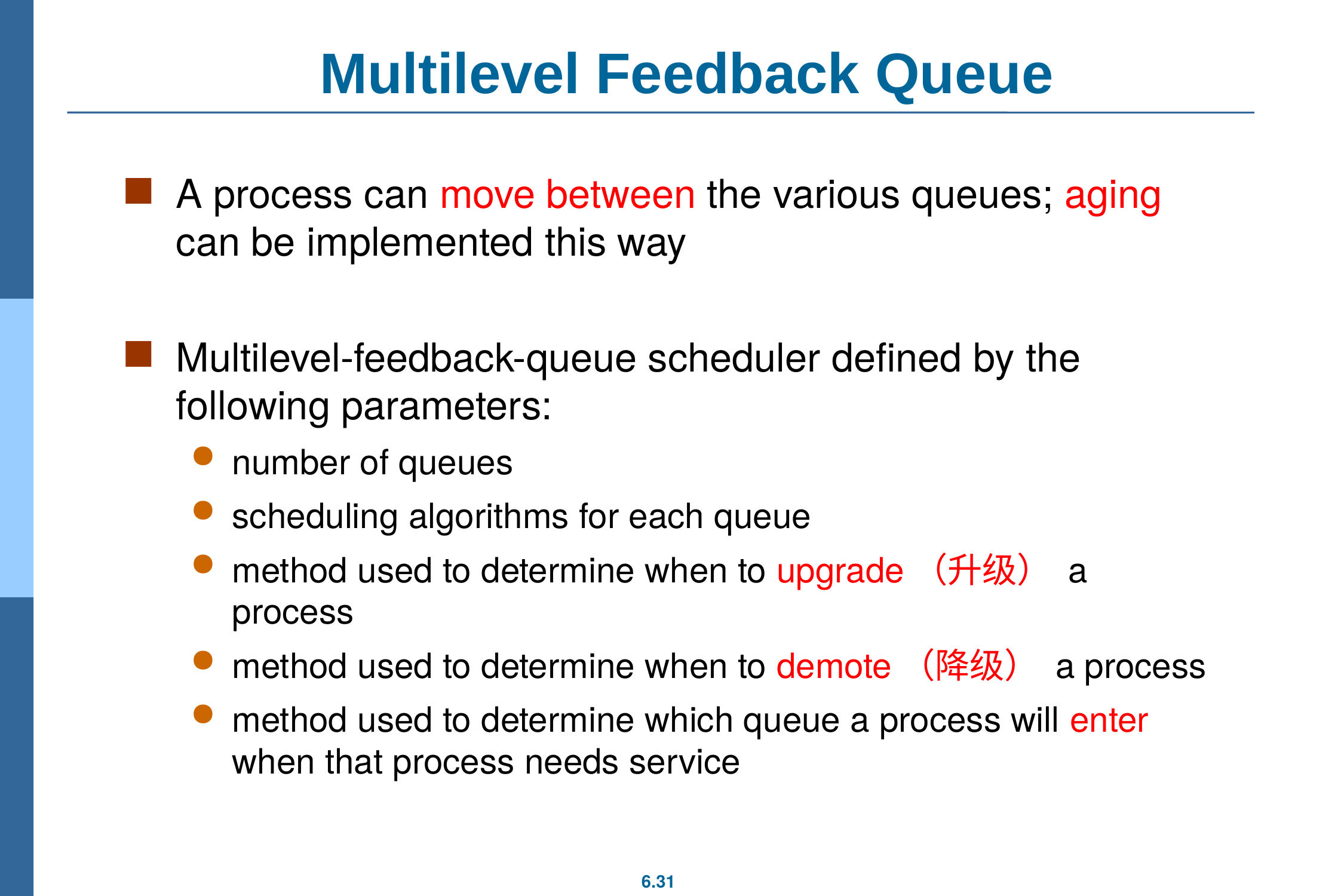

# Multilevel Feedback Queue
A process can move between the various queues; aging can be implemented this way

Multilevel-feedback-queue scheduler defined by the following parameters:
number of queues
scheduling algorithms for each queue
method used to determine when to upgrade（升级） a process
method used to determine when to demote（降级） a process
method used to determine which queue a process will enter when that process needs service